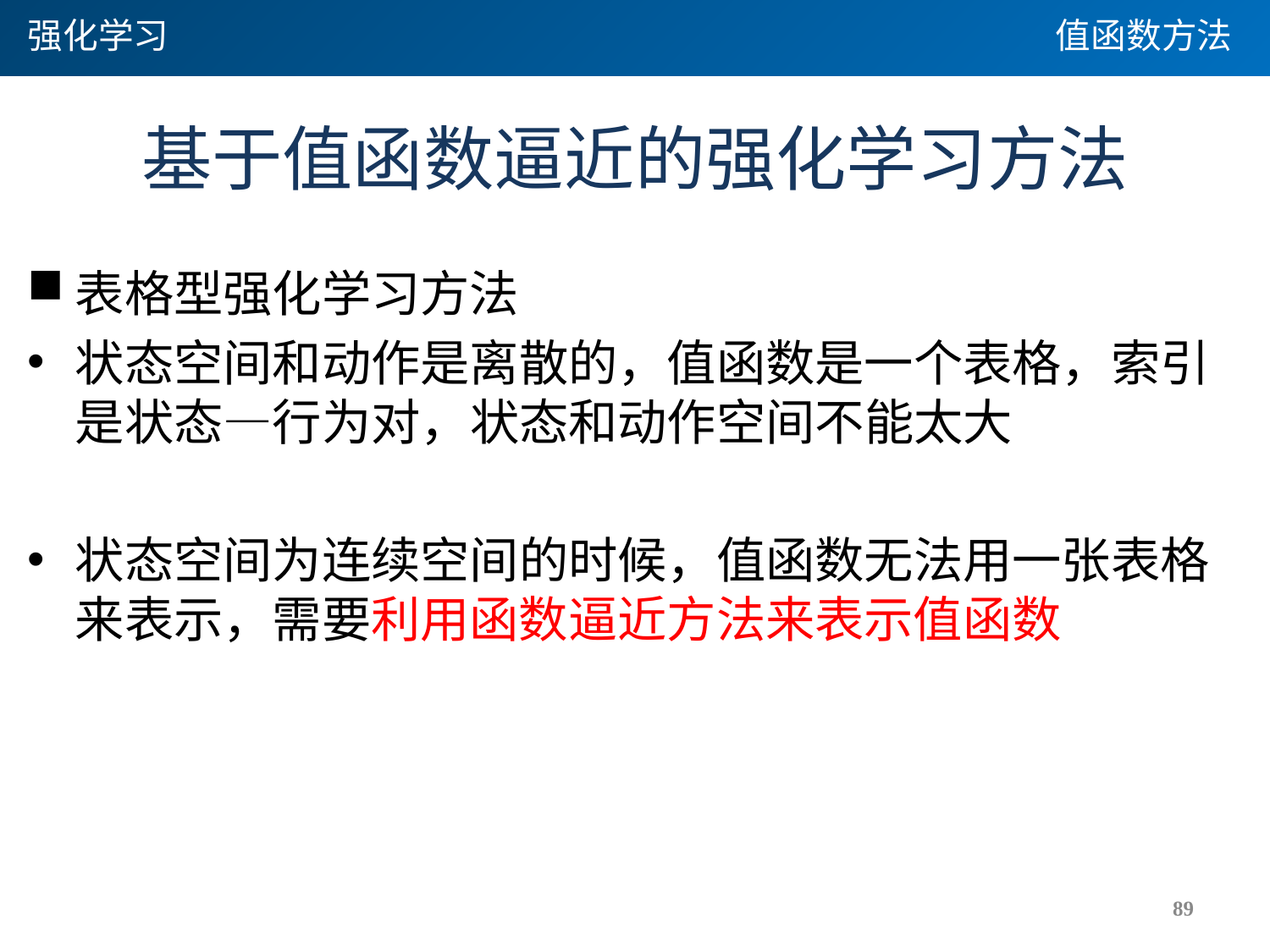

强化学习
值函数方法
# 基于值函数逼近的强化学习方法
表格型强化学习方法
状态空间和动作是离散的，值函数是一个表格，索引是状态—行为对，状态和动作空间不能太大

状态空间为连续空间的时候，值函数无法用一张表格来表示，需要利用函数逼近方法来表示值函数
89